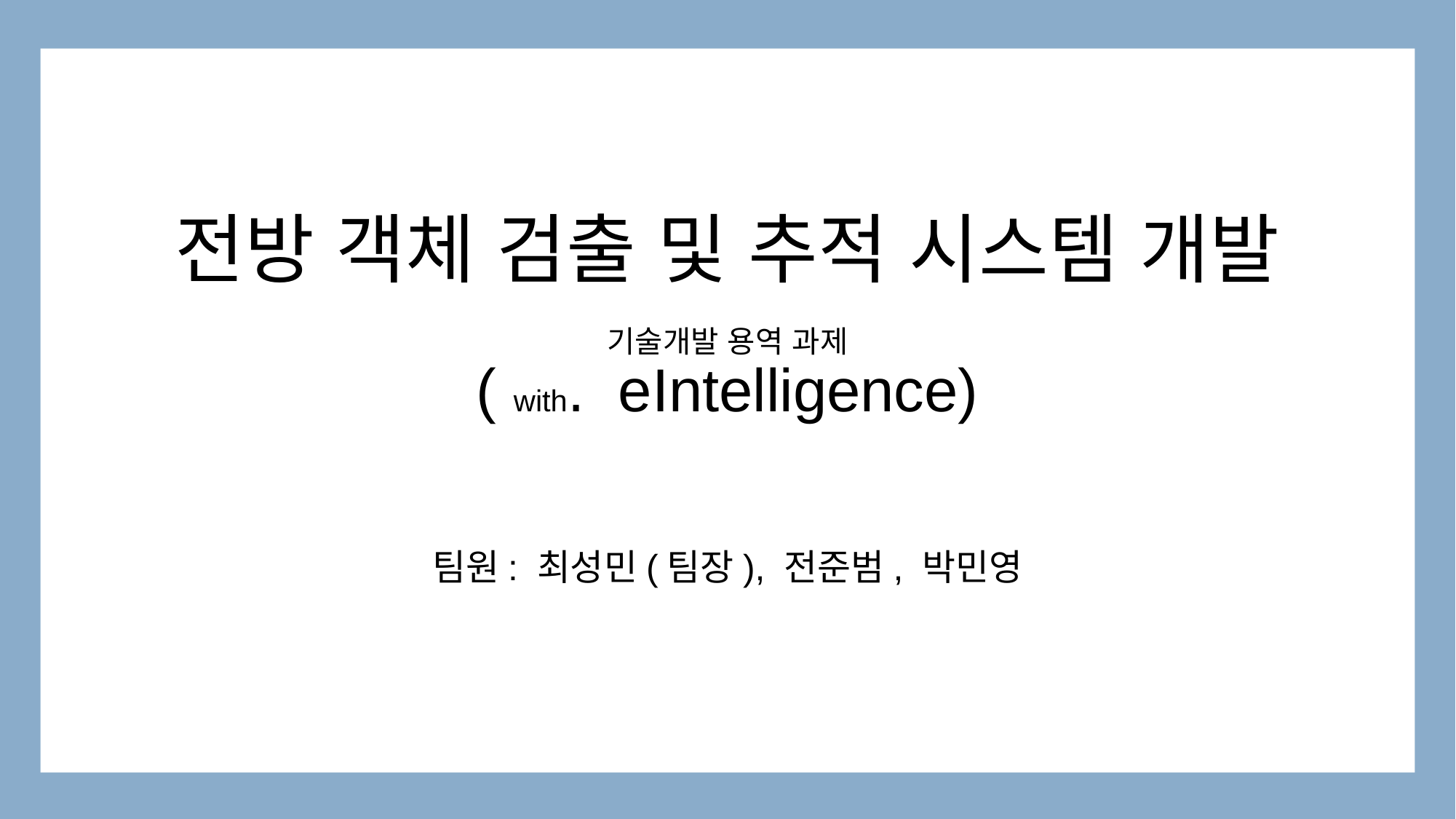

# 전방 객체 검출 및 추적 시스템 개발 기술개발 용역 과제 ( with.  eIntelligence)

팀원: 최성민(팀장), 전준범, 박민영